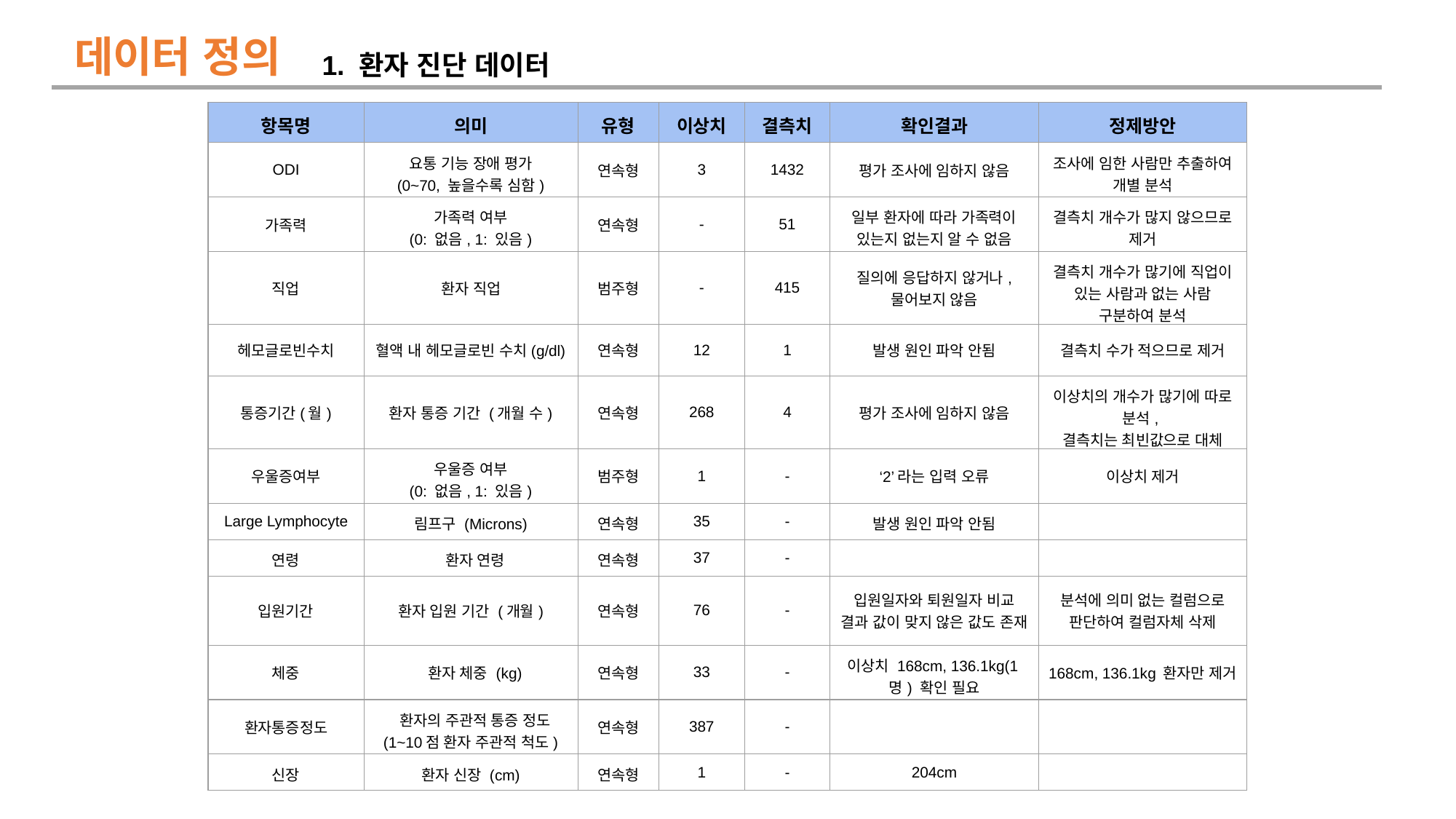

데이터 정의
1. 환자 진단 데이터
| 항목명 | 의미 | 유형 | 이상치 | 결측치 | 확인결과 | 정제방안 |
| --- | --- | --- | --- | --- | --- | --- |
| ODI | 요통 기능 장애 평가 (0~70, 높을수록 심함) | 연속형 | 3 | 1432 | 평가 조사에 임하지 않음 | 조사에 임한 사람만 추출하여 개별 분석 |
| 가족력 | 가족력 여부 (0: 없음, 1: 있음) | 연속형 | - | 51 | 일부 환자에 따라 가족력이 있는지 없는지 알 수 없음 | 결측치 개수가 많지 않으므로 제거 |
| 직업 | 환자 직업 | 범주형 | - | 415 | 질의에 응답하지 않거나, 물어보지 않음 | 결측치 개수가 많기에 직업이 있는 사람과 없는 사람 구분하여 분석 |
| 헤모글로빈수치 | 혈액 내 헤모글로빈 수치(g/dl) | 연속형 | 12 | 1 | 발생 원인 파악 안됨 | 결측치 수가 적으므로 제거 |
| 통증기간(월) | 환자 통증 기간 (개월 수) | 연속형 | 268 | 4 | 평가 조사에 임하지 않음 | 이상치의 개수가 많기에 따로 분석,  결측치는 최빈값으로 대체 |
| 우울증여부 | 우울증 여부 (0: 없음, 1: 있음) | 범주형 | 1 | - | ‘2’라는 입력 오류 | 이상치 제거 |
| Large Lymphocyte | 림프구 (Microns) | 연속형 | 35 | - | 발생 원인 파악 안됨 |  |
| 연령 | 환자 연령 | 연속형 | 37 | - |  |  |
| 입원기간 | 환자 입원 기간 (개월) | 연속형 | 76 | - | 입원일자와 퇴원일자 비교 결과 값이 맞지 않은 값도 존재 | 분석에 의미 없는 컬럼으로 판단하여 컬럼자체 삭제 |
| 체중 | 환자 체중 (kg) | 연속형 | 33 | - | 이상치 168cm, 136.1kg(1명) 확인 필요 | 168cm, 136.1kg 환자만 제거 |
| 환자통증정도 | 환자의 주관적 통증 정도 (1~10점 환자 주관적 척도) | 연속형 | 387 | - |  |  |
| 신장 | 환자 신장 (cm) | 연속형 | 1 | - | 204cm |  |